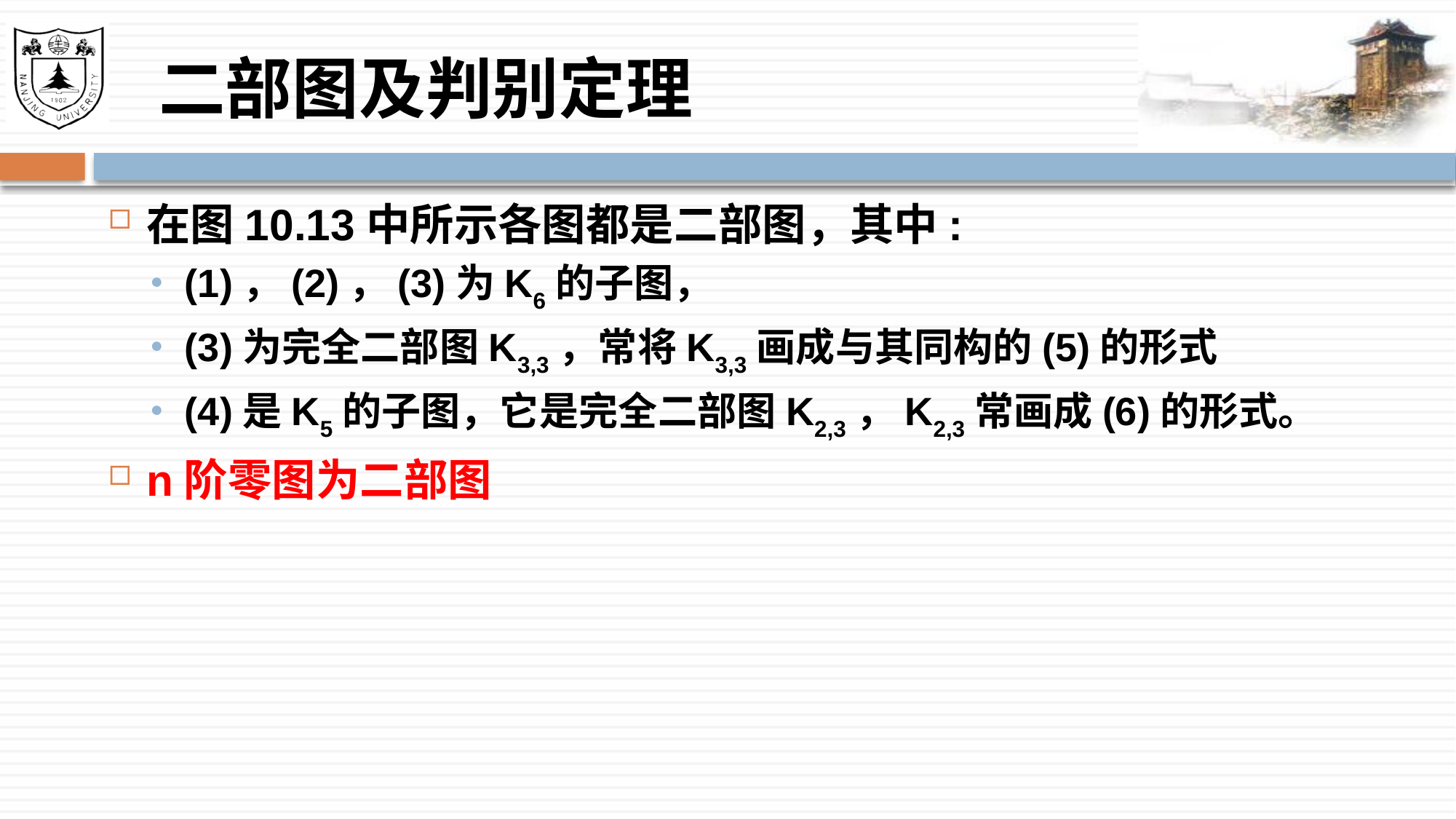

# 二部图及判别定理
在图10.13中所示各图都是二部图，其中:
(1)，(2)，(3)为K6的子图，
(3)为完全二部图K3,3，常将K3,3画成与其同构的(5)的形式
(4)是K5的子图，它是完全二部图K2,3，K2,3常画成(6)的形式。
n阶零图为二部图